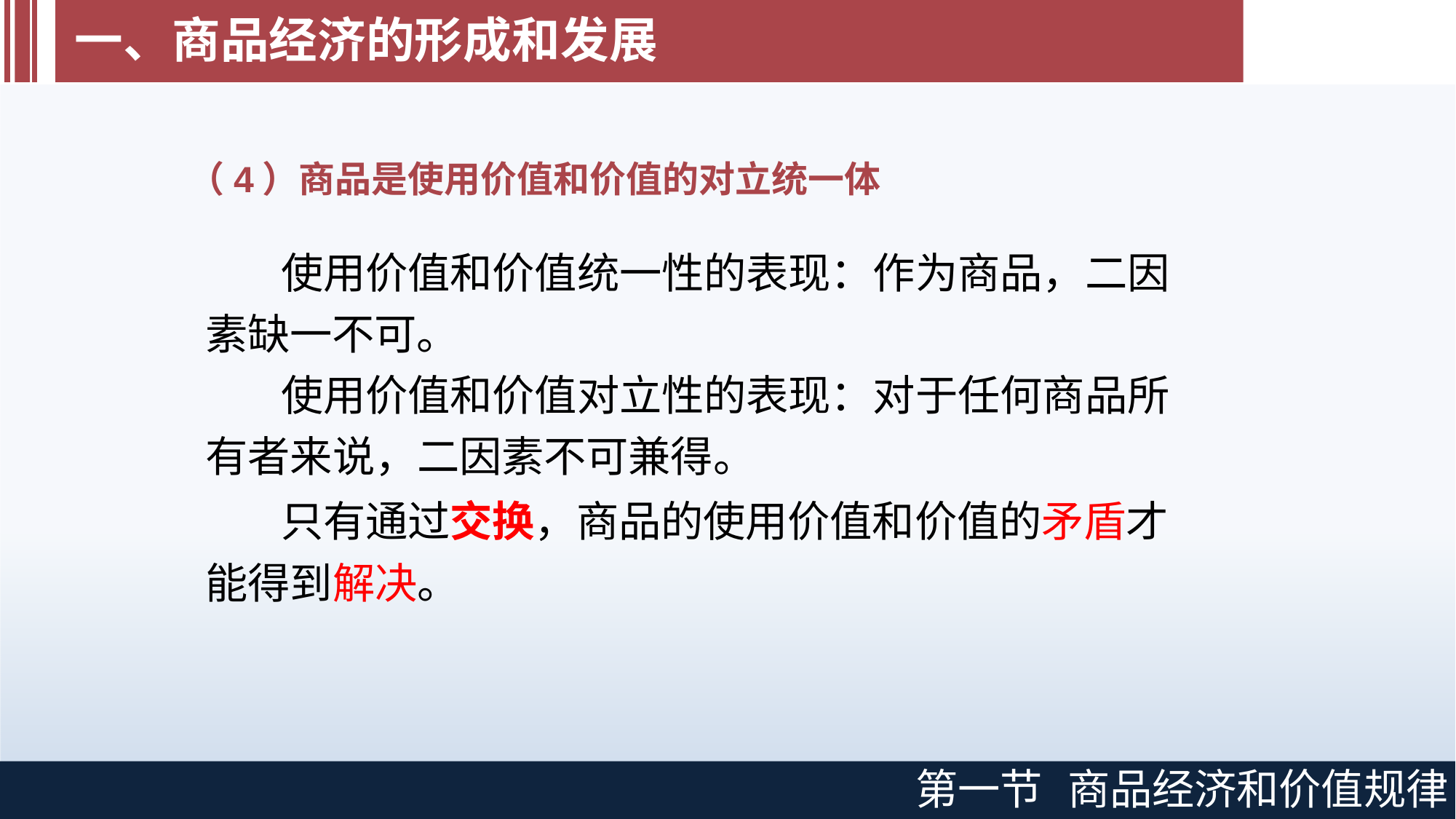

# 一、商品经济的形成和发展

（4）商品是使用价值和价值的对立统一体
使用价值和价值统一性的表现：作为商品，二因 素缺一不可。
使用价值和价值对立性的表现：对于任何商品所 有者来说，二因素不可兼得。
只有通过交换，商品的使用价值和价值的矛盾才 能得到解决。
第一节
商品经济和价值规律